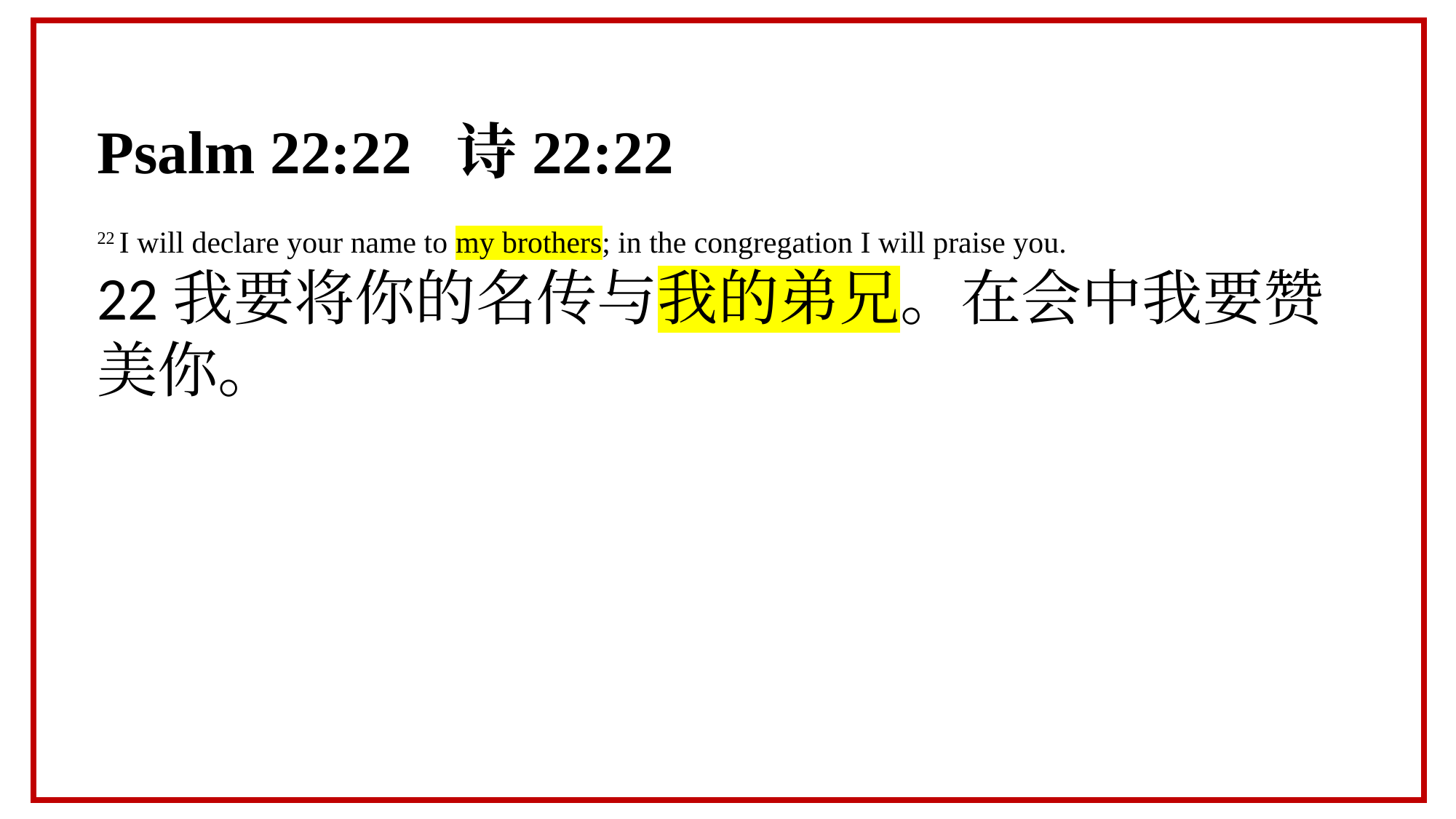

Psalm 22:22  诗22:22

22 I will declare your name to my brothers; in the congregation I will praise you.
22我要将你的名传与我的弟兄。在会中我要赞美你。